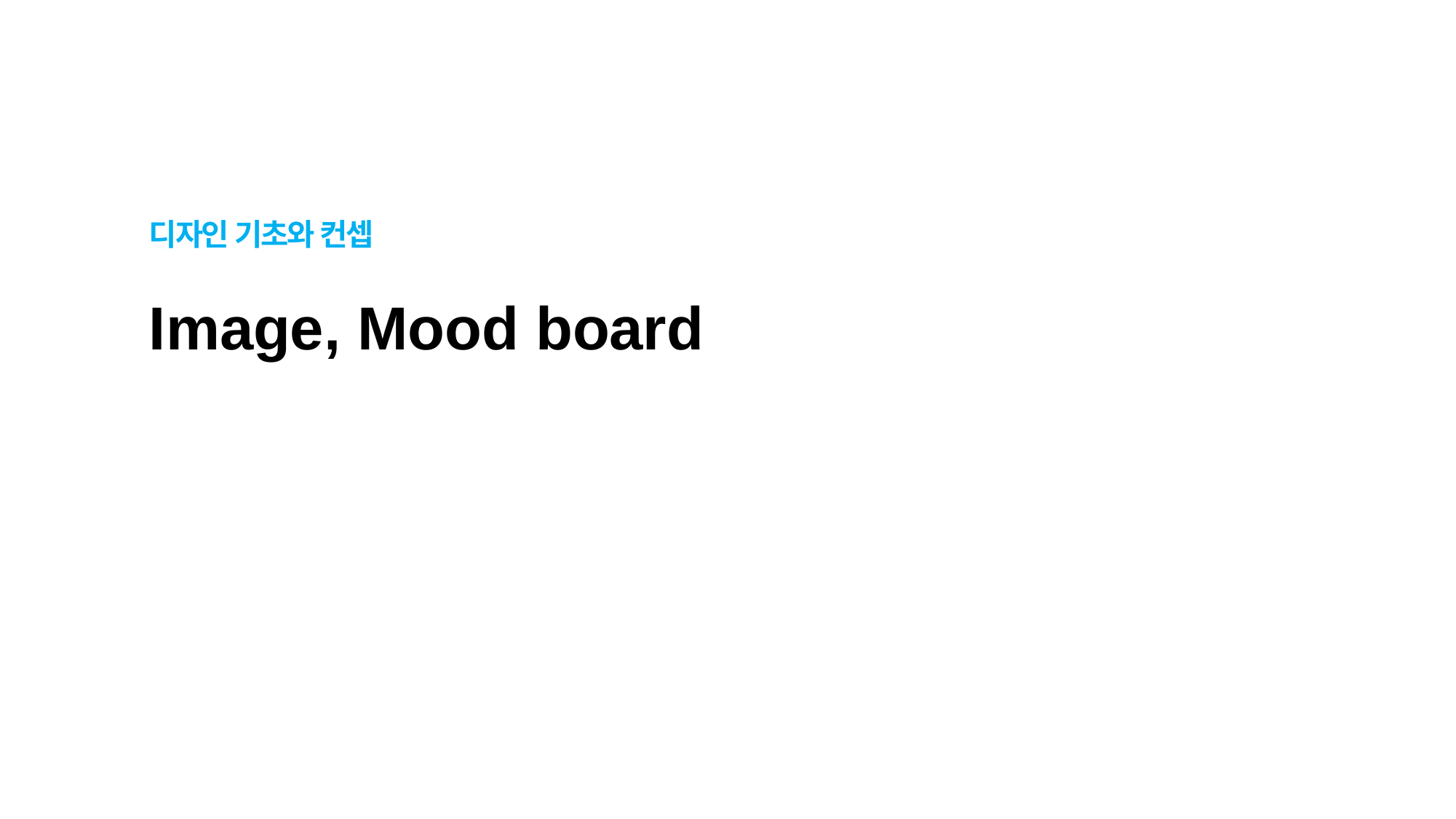

디자인 기초와 컨셉
# Image, Mood board